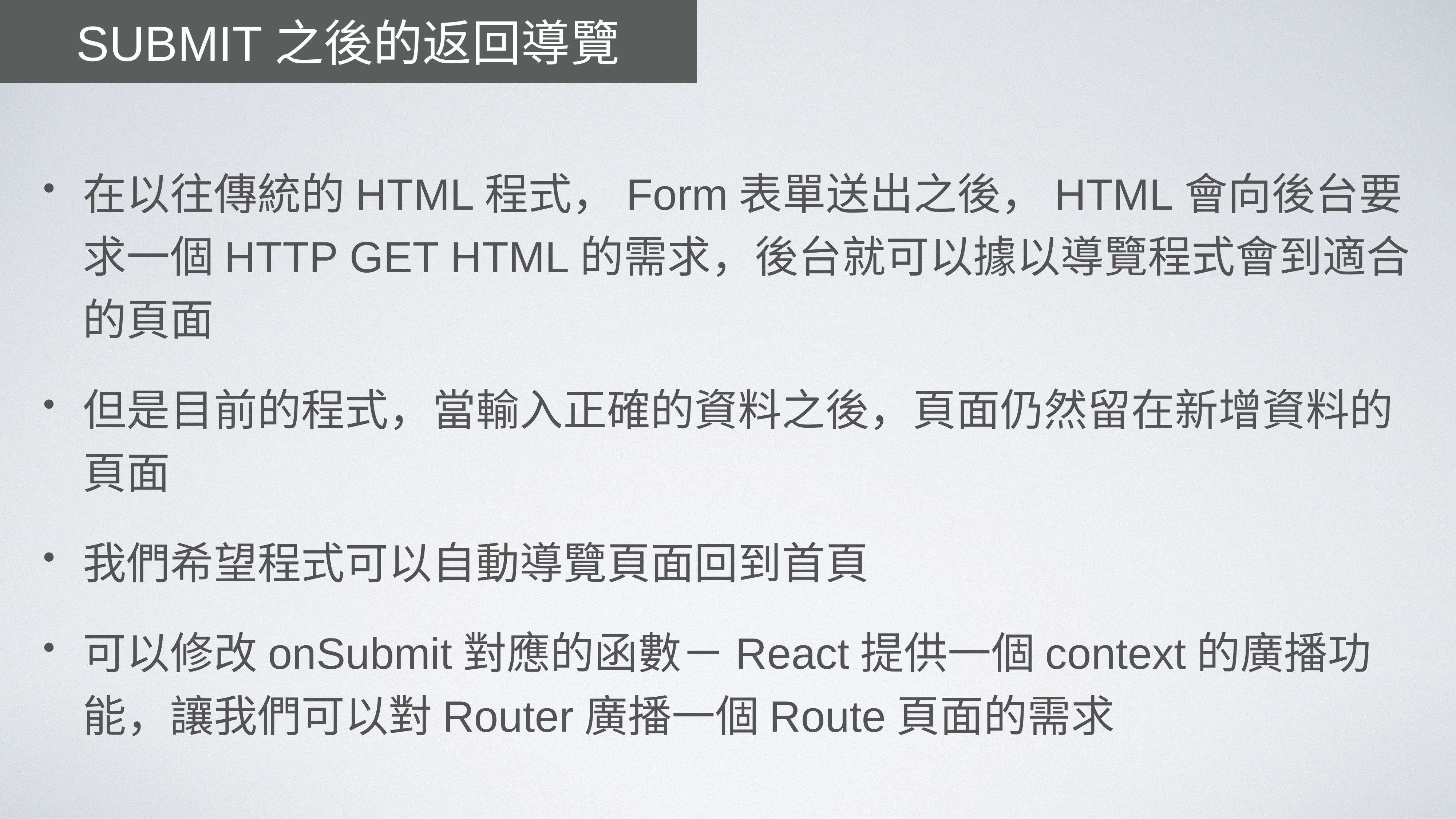

50
# Submit之後的返回導覽
在以往傳統的HTML程式，Form表單送出之後，HTML會向後台要求一個HTTP GET HTML的需求，後台就可以據以導覽程式會到適合的頁面
但是目前的程式，當輸入正確的資料之後，頁面仍然留在新增資料的頁面
我們希望程式可以自動導覽頁面回到首頁
可以修改onSubmit對應的函數－React提供一個context的廣播功能，讓我們可以對Router廣播一個Route頁面的需求